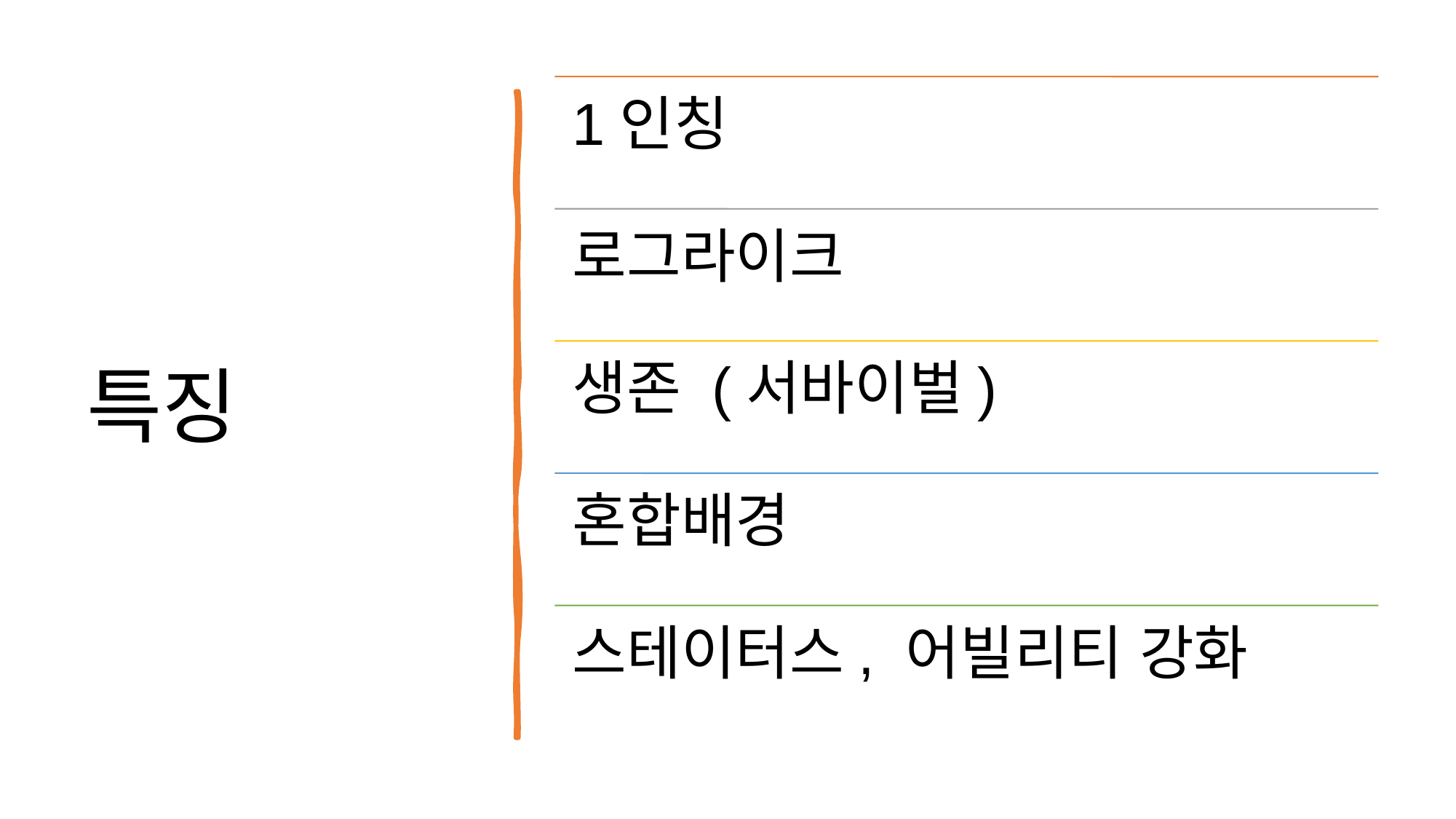

1인칭
로그라이크
생존 (서바이벌)
혼합배경
스테이터스, 어빌리티 강화
# 특징